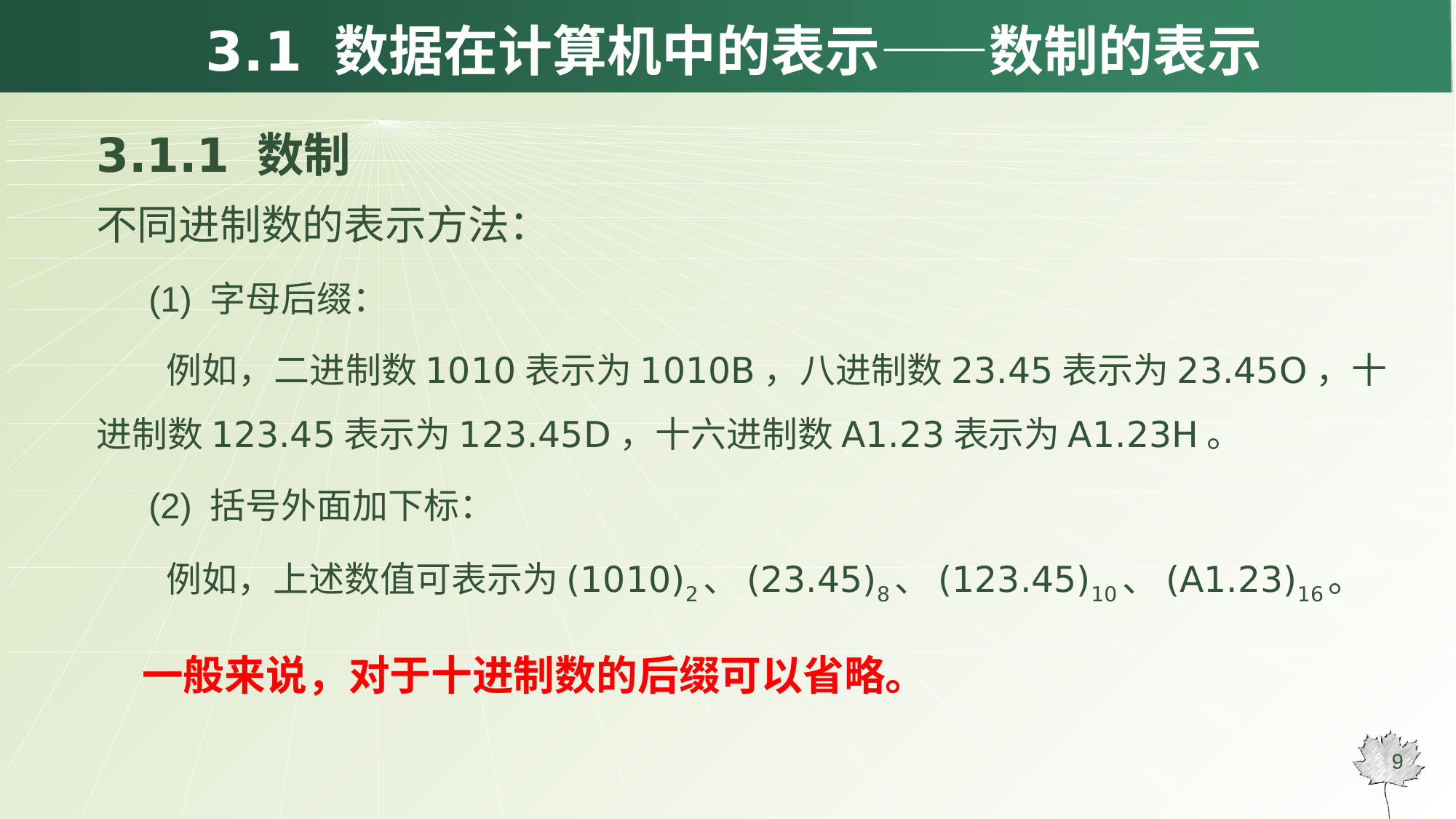

# 3.1 数据在计算机中的表示——数制的表示
3.1.1 数制
不同进制数的表示方法：
(1) 字母后缀：
例如，二进制数1010表示为1010B，八进制数23.45表示为23.45O，十进制数123.45表示为123.45D，十六进制数A1.23表示为A1.23H。
(2) 括号外面加下标：
例如，上述数值可表示为(1010)2、(23.45)8、(123.45)10、(A1.23)16。

一般来说，对于十进制数的后缀可以省略。
9